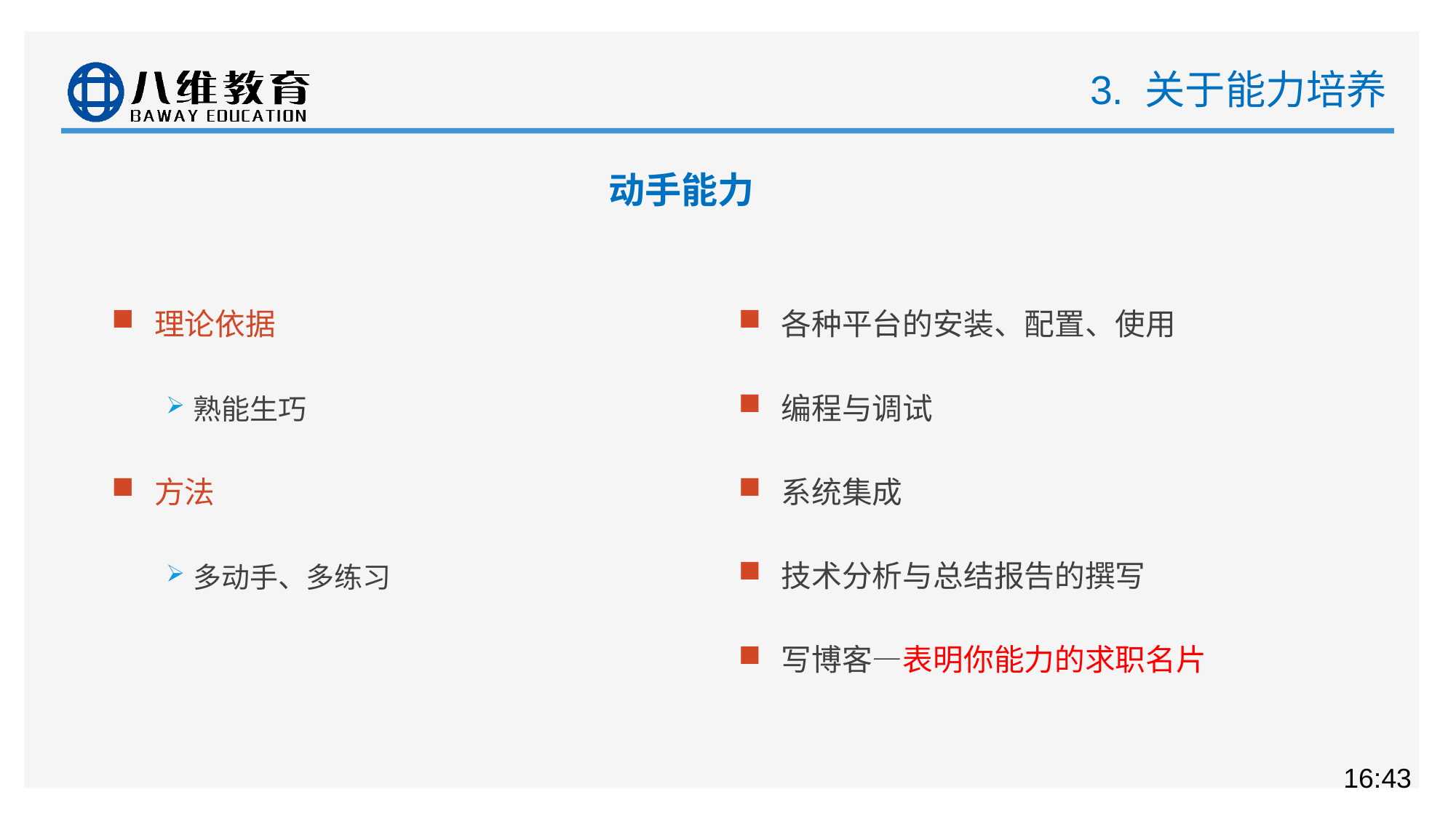

# 3. 关于能力培养
动手能力
理论依据
熟能生巧
方法
多动手、多练习

各种平台的安装、配置、使用
编程与调试
系统集成
技术分析与总结报告的撰写
写博客—表明你能力的求职名片